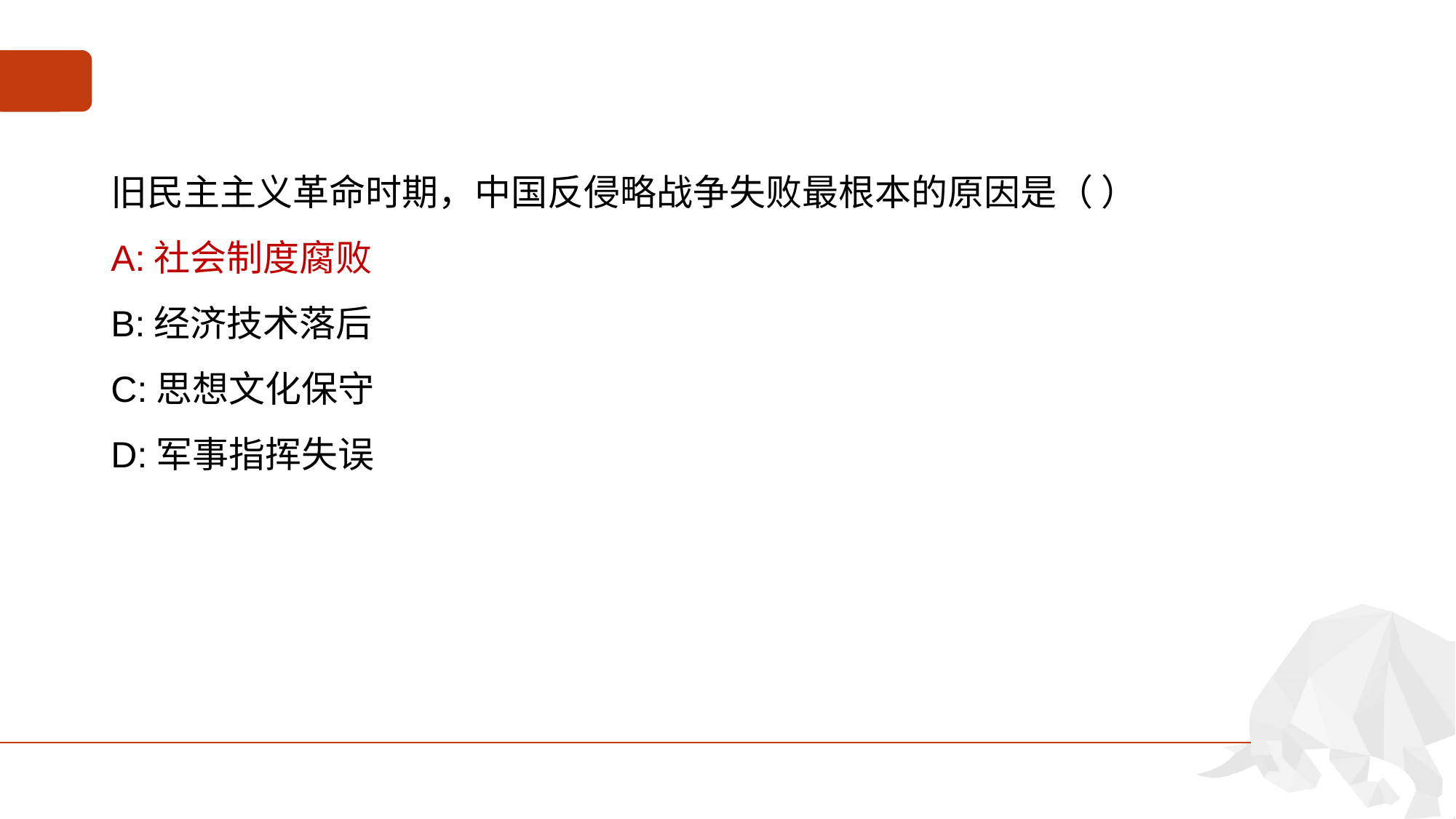

#
旧民主主义革命时期，中国反侵略战争失败最根本的原因是（ ）
A:社会制度腐败
B:经济技术落后
C:思想文化保守
D:军事指挥失误